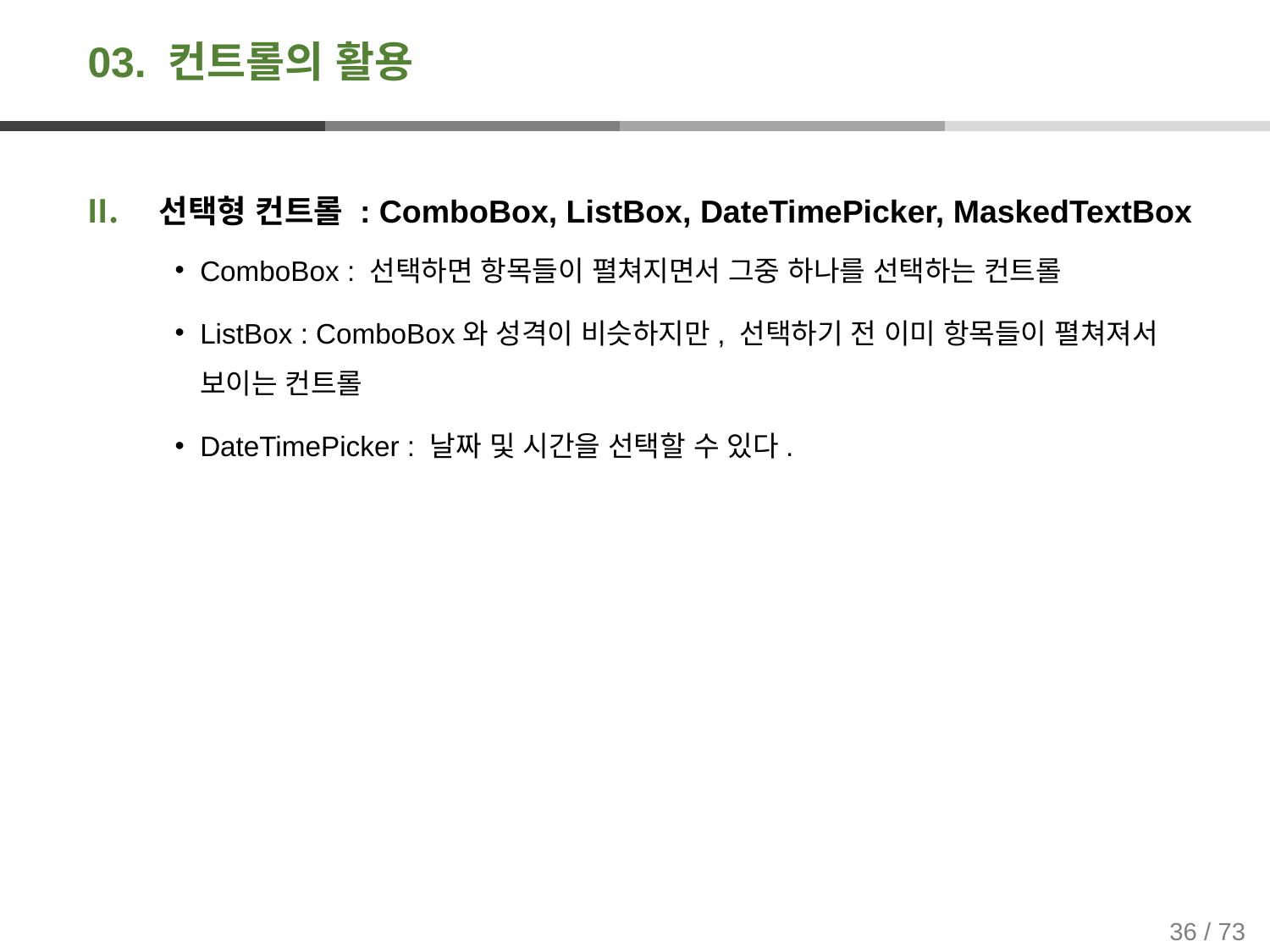

# 03. 컨트롤의 활용
선택형 컨트롤 : ComboBox, ListBox, DateTimePicker, MaskedTextBox
ComboBox : 선택하면 항목들이 펼쳐지면서 그중 하나를 선택하는 컨트롤
ListBox : ComboBox와 성격이 비슷하지만, 선택하기 전 이미 항목들이 펼쳐져서 보이는 컨트롤
DateTimePicker : 날짜 및 시간을 선택할 수 있다.